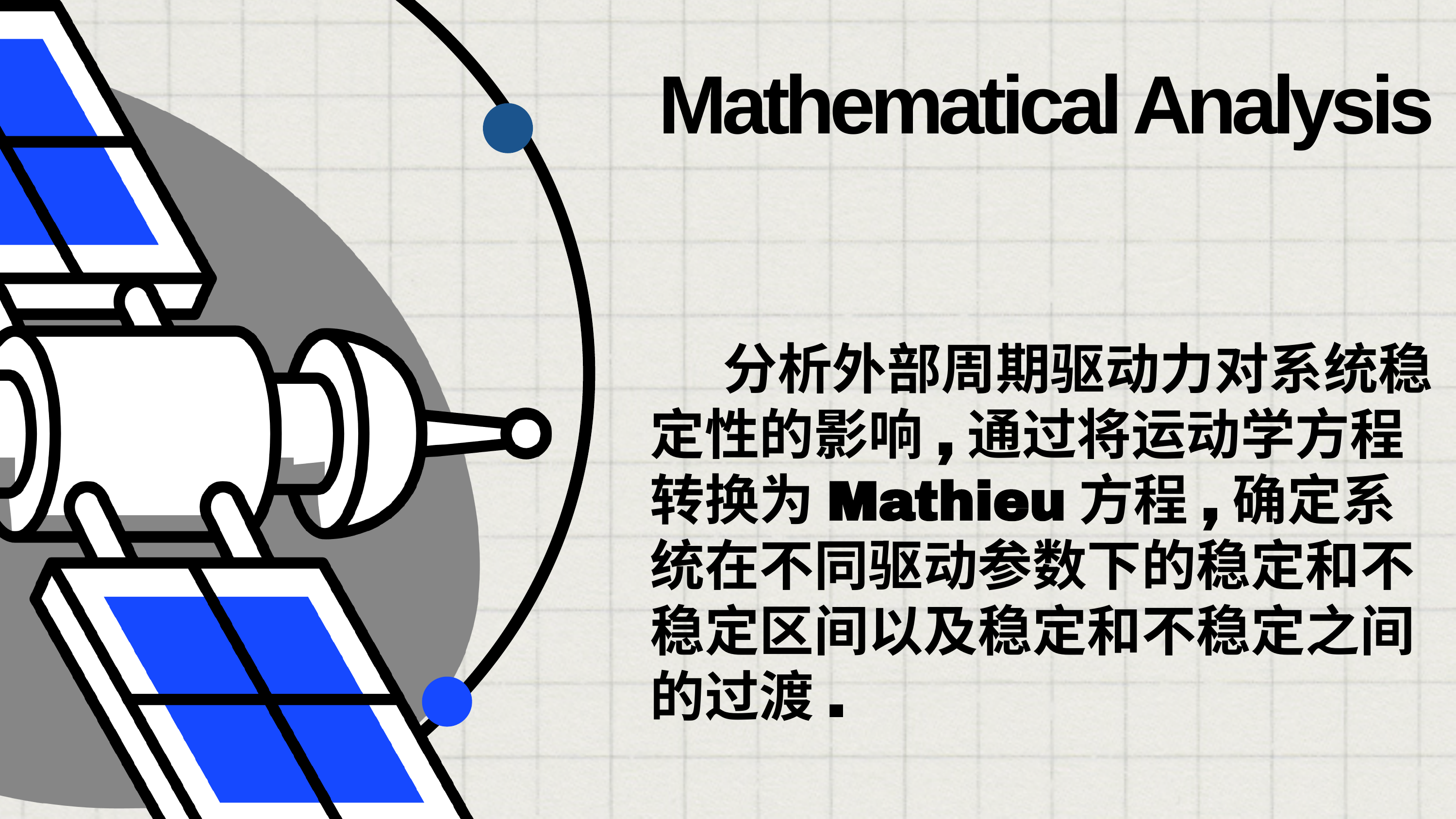

Mathematical Analysis

	分析外部周期驱动力对系统稳定性的影响,通过将运动学方程转换为Mathieu方程,确定系统在不同驱动参数下的稳定和不稳定区间以及稳定和不稳定之间的过渡.